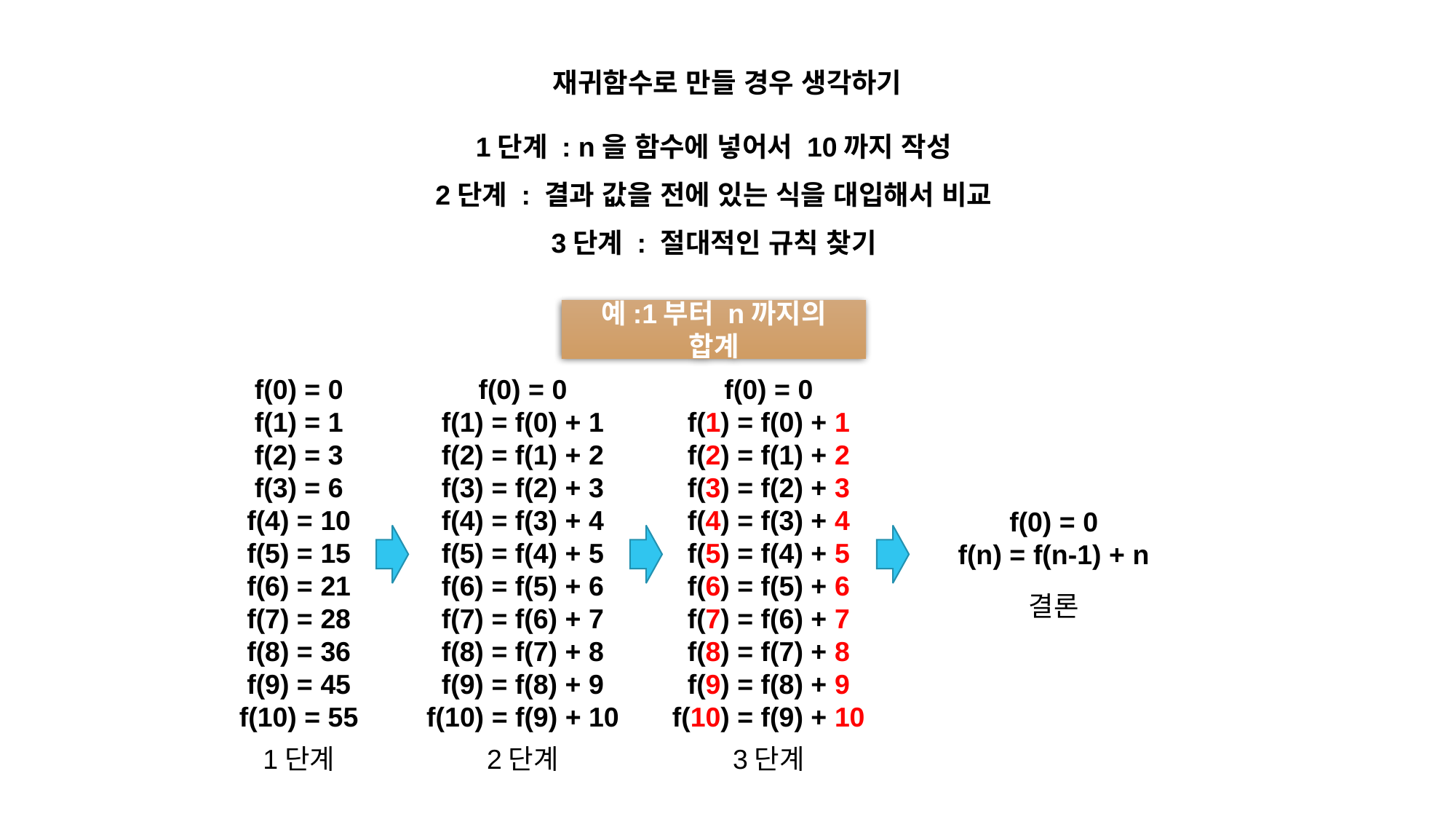

재귀함수로 만들 경우 생각하기
1단계 : n을 함수에 넣어서 10까지 작성
2단계 : 결과 값을 전에 있는 식을 대입해서 비교
3단계 : 절대적인 규칙 찾기
예:1부터 n까지의 합계
f(0) = 0
f(1) = 1
f(2) = 3
f(3) = 6
f(4) = 10
f(5) = 15
f(6) = 21
f(7) = 28
f(8) = 36
f(9) = 45
f(10) = 55
f(0) = 0
f(1) = f(0) + 1
f(2) = f(1) + 2
f(3) = f(2) + 3
f(4) = f(3) + 4
f(5) = f(4) + 5
f(6) = f(5) + 6
f(7) = f(6) + 7
f(8) = f(7) + 8
f(9) = f(8) + 9
f(10) = f(9) + 10
f(0) = 0
f(1) = f(0) + 1
f(2) = f(1) + 2
f(3) = f(2) + 3
f(4) = f(3) + 4
f(5) = f(4) + 5
f(6) = f(5) + 6
f(7) = f(6) + 7
f(8) = f(7) + 8
f(9) = f(8) + 9
f(10) = f(9) + 10
f(0) = 0
f(n) = f(n-1) + n

결론
1단계
2단계
3단계